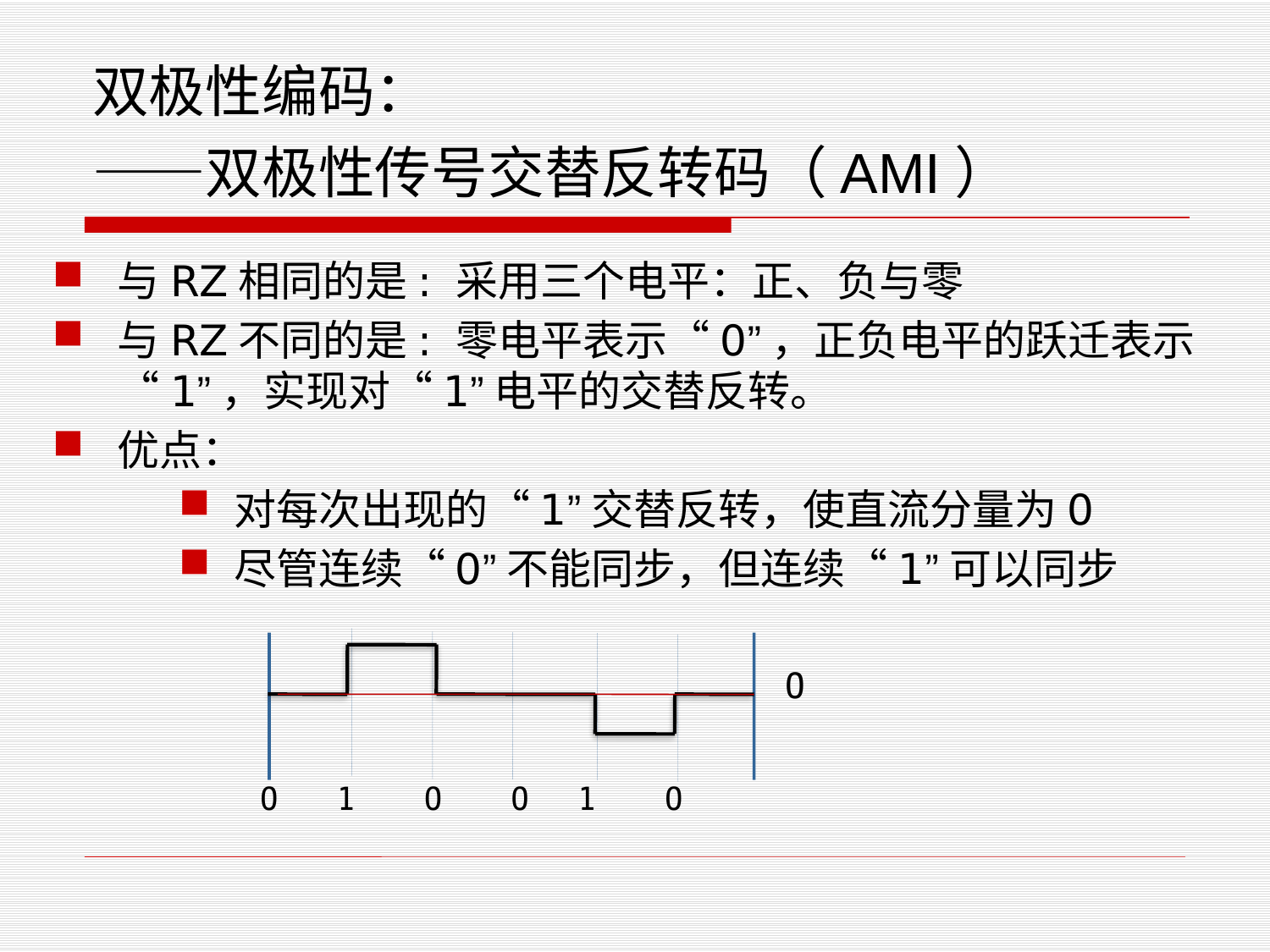

# 双极性编码： ——双极性传号交替反转码（AMI）
与RZ相同的是: 采用三个电平：正、负与零
与RZ不同的是: 零电平表示“0”，正负电平的跃迁表示“1”，实现对“1”电平的交替反转。
优点：
对每次出现的“1”交替反转，使直流分量为0
尽管连续“0”不能同步，但连续“1”可以同步

0
0      1       0       0     1       0